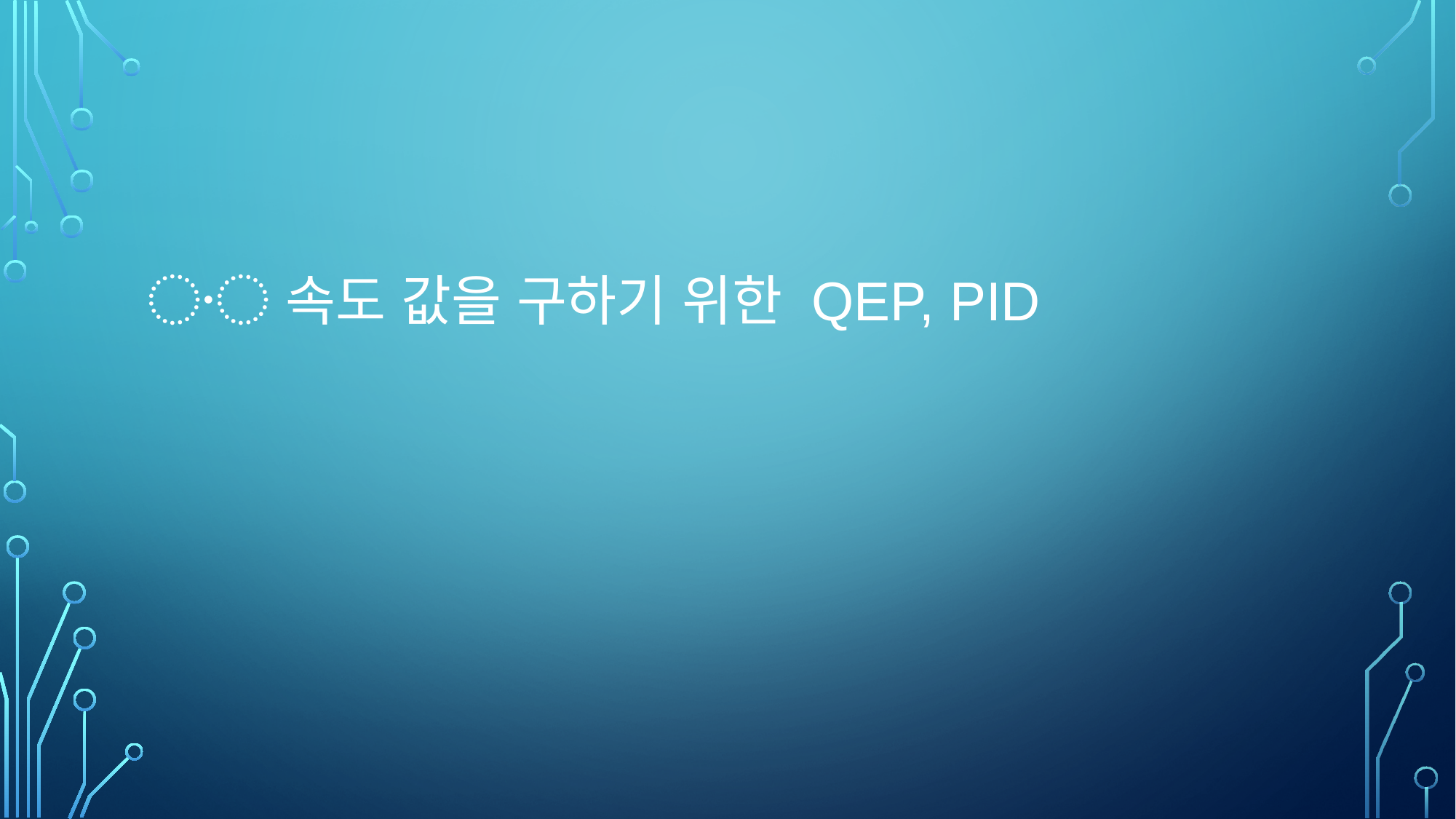

# 〮 속도 값을 구하기 위한 QEP, PID